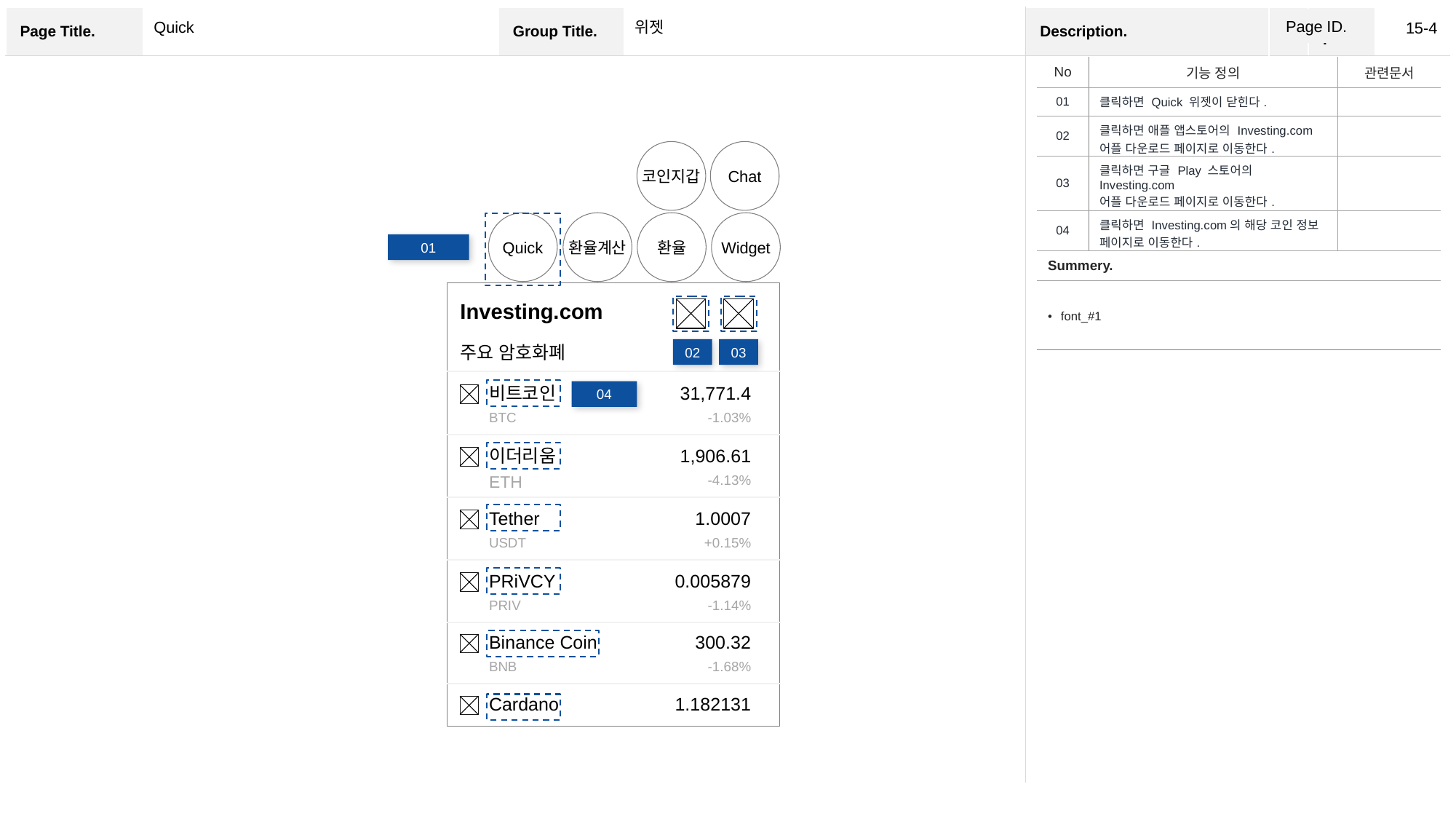

Page ID.
15-4
Quick
위젯
| No | 기능 정의 | 관련문서 |
| --- | --- | --- |
| 01 | 클릭하면 Quick 위젯이 닫힌다. |  |
| 02 | 클릭하면 애플 앱스토어의 Investing.com 어플 다운로드 페이지로 이동한다. |  |
| 03 | 클릭하면 구글 Play 스토어의 Investing.com 어플 다운로드 페이지로 이동한다. |  |
| 04 | 클릭하면 Investing.com의 해당 코인 정보 페이지로 이동한다. |  |
| Summery. |  |  |
| font\_#1 |  |  |
코인지갑
Chat
Quick
환율계산
환율
Widget

01

Investing.com

주요 암호화폐
02
03
비트코인

BTC
31,771.4

-1.03%

04

이더리움

ETH
1,906.61

-4.13%

Tether

USDT
1.0007

+0.15%

PRiVCY

PRIV
0.005879

-1.14%

Binance Coin

BNB
300.32

-1.68%

Cardano

1.182131